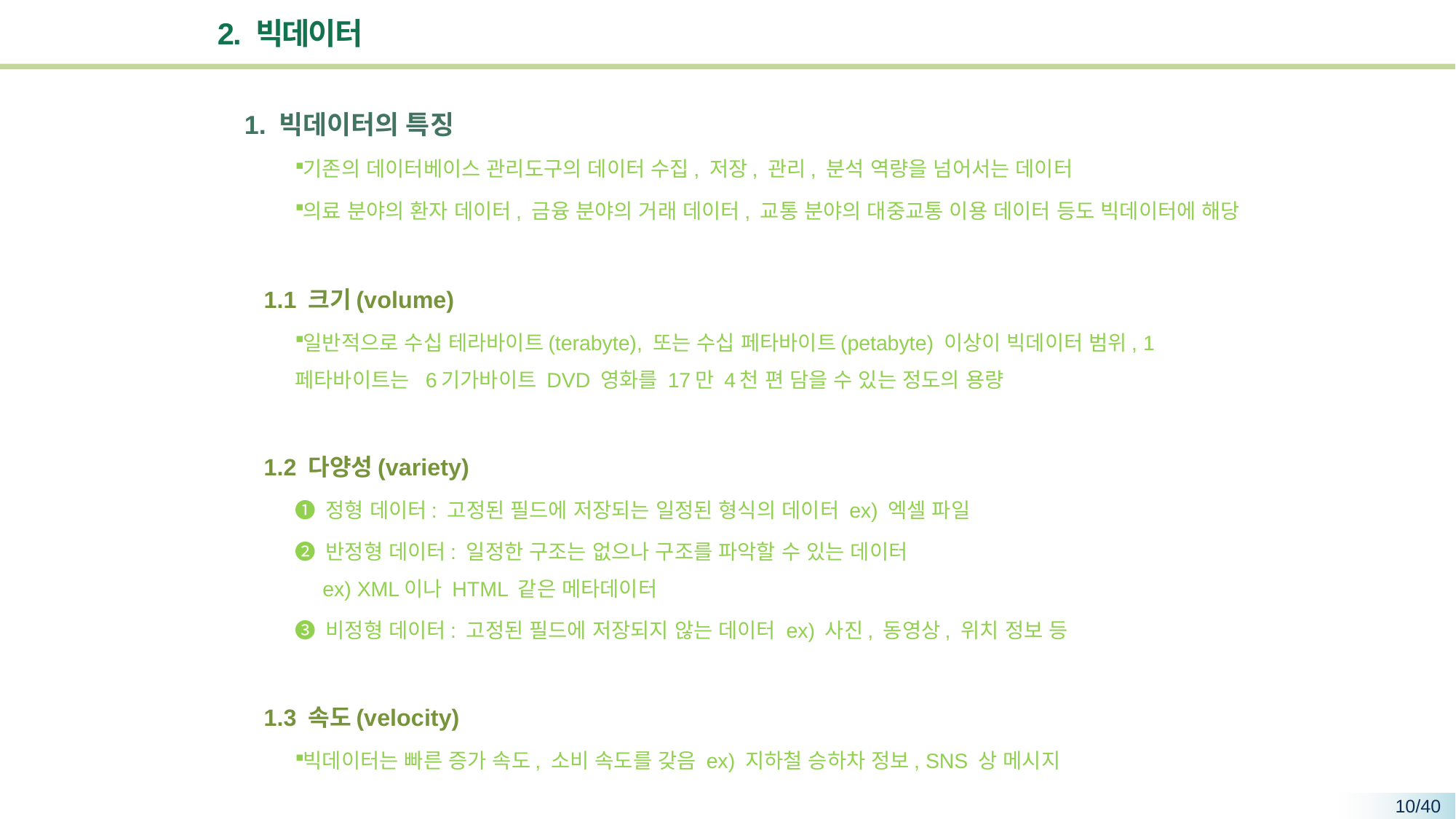

# 2. 빅데이터
1. 빅데이터의 특징
기존의 데이터베이스 관리도구의 데이터 수집, 저장, 관리, 분석 역량을 넘어서는 데이터
의료 분야의 환자 데이터, 금융 분야의 거래 데이터, 교통 분야의 대중교통 이용 데이터 등도 빅데이터에 해당

   1.1 크기(volume)
일반적으로 수십 테라바이트(terabyte), 또는 수십 페타바이트(petabyte) 이상이 빅데이터 범위, 1페타바이트는  6기가바이트 DVD 영화를 17만 4천 편 담을 수 있는 정도의 용량

   1.2 다양성(variety)
❶ 정형 데이터: 고정된 필드에 저장되는 일정된 형식의 데이터 ex) 엑셀 파일
❷ 반정형 데이터: 일정한 구조는 없으나 구조를 파악할 수 있는 데이터
    ex) XML이나 HTML 같은 메타데이터
❸ 비정형 데이터: 고정된 필드에 저장되지 않는 데이터 ex) 사진, 동영상, 위치 정보 등

   1.3 속도(velocity)
빅데이터는 빠른 증가 속도, 소비 속도를 갖음 ex) 지하철 승하차 정보, SNS 상 메시지